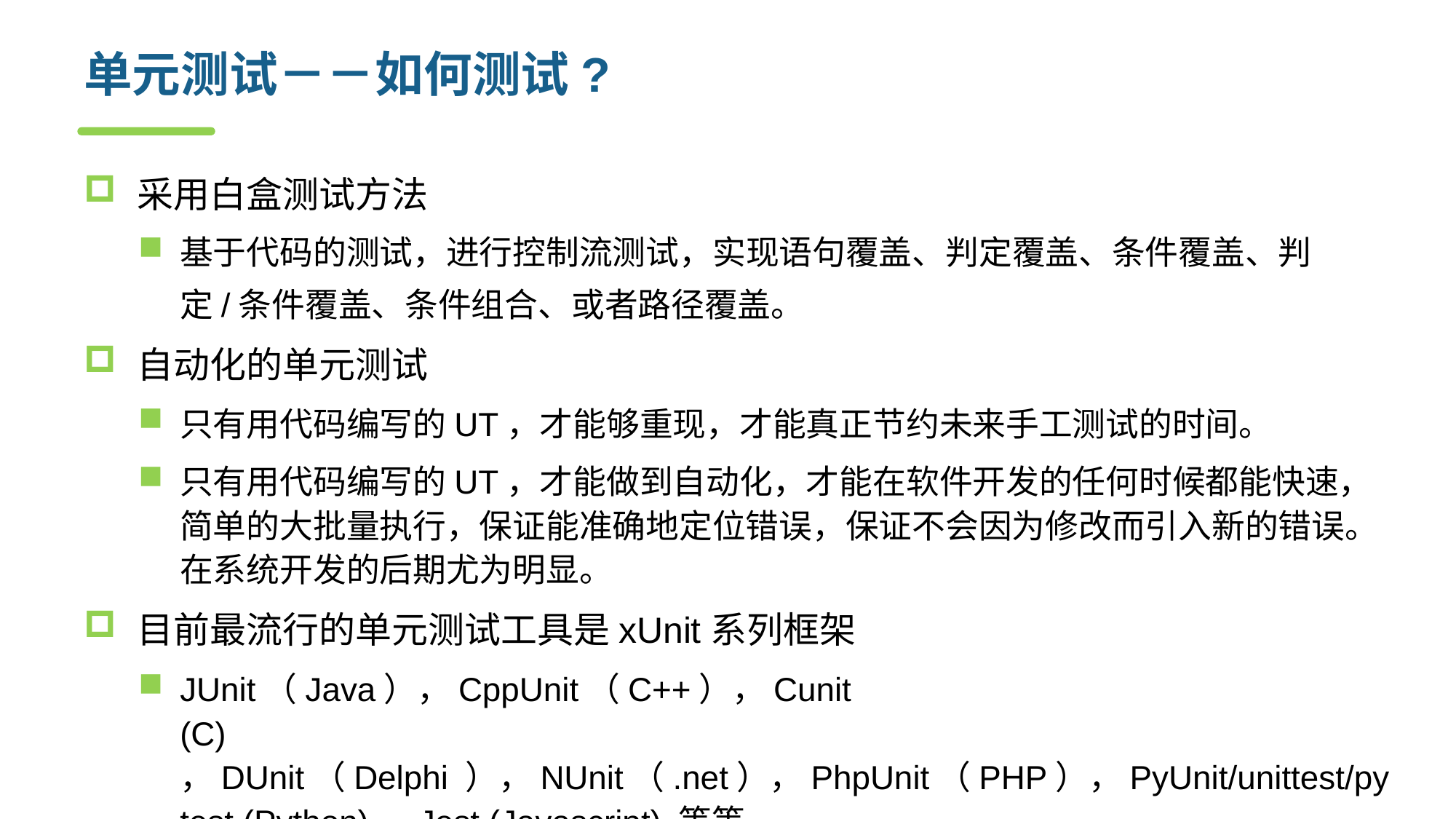

# 单元测试－－如何测试?
采用白盒测试方法
基于代码的测试，进行控制流测试，实现语句覆盖、判定覆盖、条件覆盖、判定/条件覆盖、条件组合、或者路径覆盖。
自动化的单元测试
只有用代码编写的UT，才能够重现，才能真正节约未来手工测试的时间。
只有用代码编写的UT，才能做到自动化，才能在软件开发的任何时候都能快速，简单的大批量执行，保证能准确地定位错误，保证不会因为修改而引入新的错误。在系统开发的后期尤为明显。
目前最流行的单元测试工具是xUnit系列框架
JUnit（Java），CppUnit（C++），Cunit (C) ，DUnit（Delphi ），NUnit（.net），PhpUnit（PHP），PyUnit/unittest/pytest (Python)，Jest (Javascript) 等等。

49